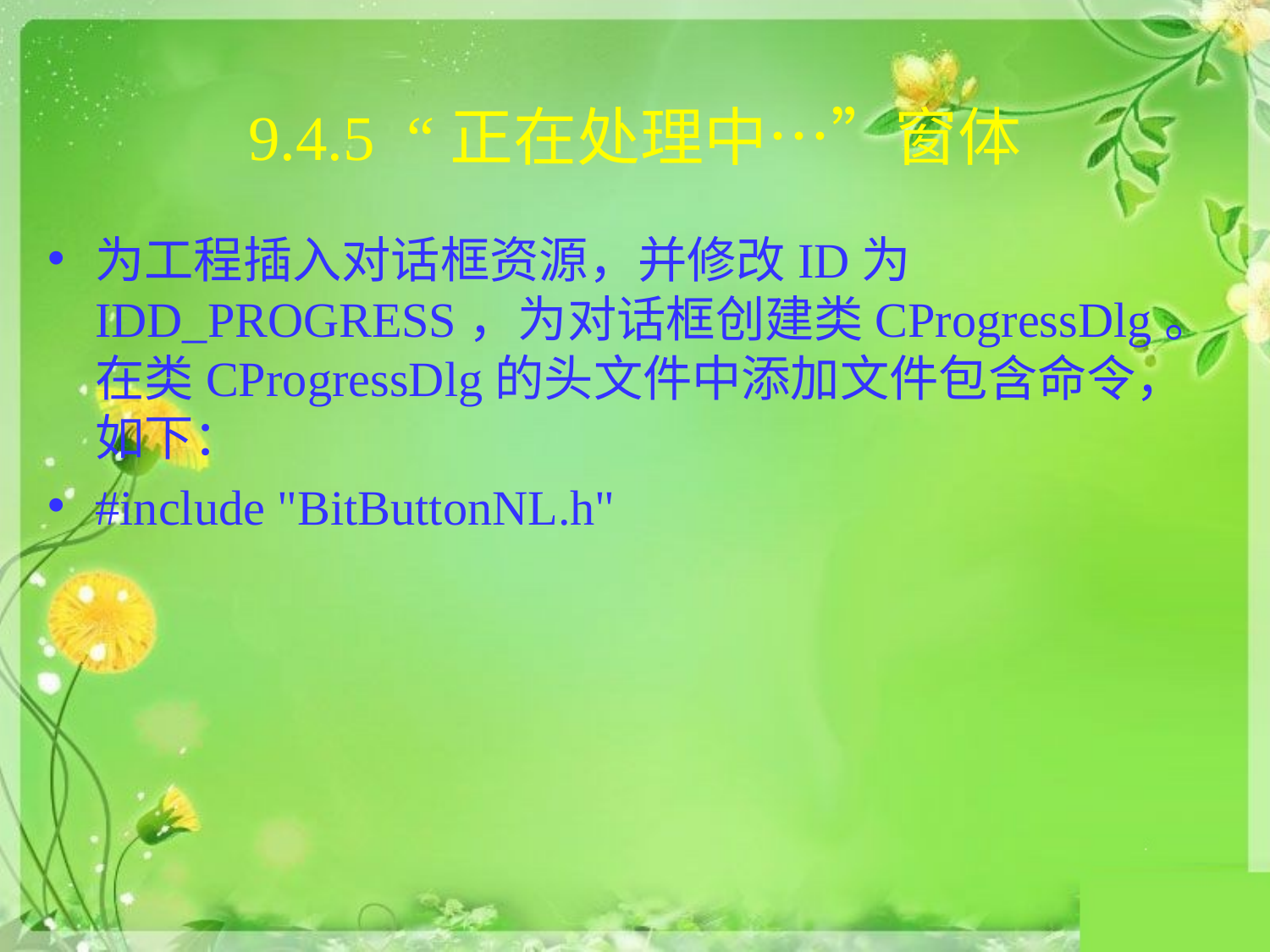

# 9.4.5  “正在处理中…”窗体
为工程插入对话框资源，并修改ID为IDD_PROGRESS，为对话框创建类CProgressDlg。在类CProgressDlg的头文件中添加文件包含命令，如下：
#include "BitButtonNL.h"